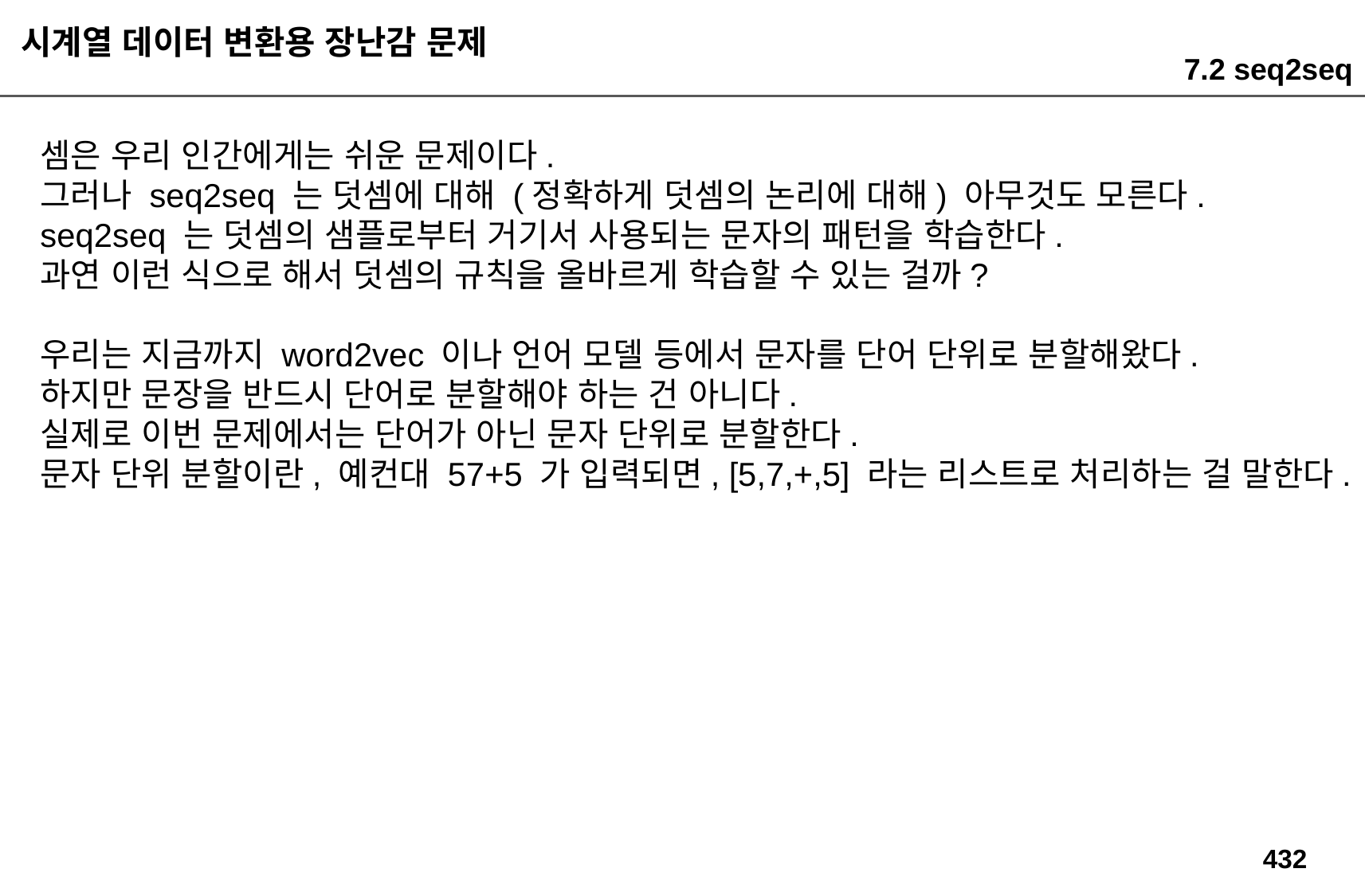

시계열 데이터 변환용 장난감 문제
7.2 seq2seq
셈은 우리 인간에게는 쉬운 문제이다.
그러나 seq2seq 는 덧셈에 대해 (정확하게 덧셈의 논리에 대해) 아무것도 모른다.
seq2seq 는 덧셈의 샘플로부터 거기서 사용되는 문자의 패턴을 학습한다.
과연 이런 식으로 해서 덧셈의 규칙을 올바르게 학습할 수 있는 걸까?

우리는 지금까지 word2vec 이나 언어 모델 등에서 문자를 단어 단위로 분할해왔다.
하지만 문장을 반드시 단어로 분할해야 하는 건 아니다.
실제로 이번 문제에서는 단어가 아닌 문자 단위로 분할한다.
문자 단위 분할이란, 예컨대 57+5 가 입력되면, [5,7,+,5] 라는 리스트로 처리하는 걸 말한다.